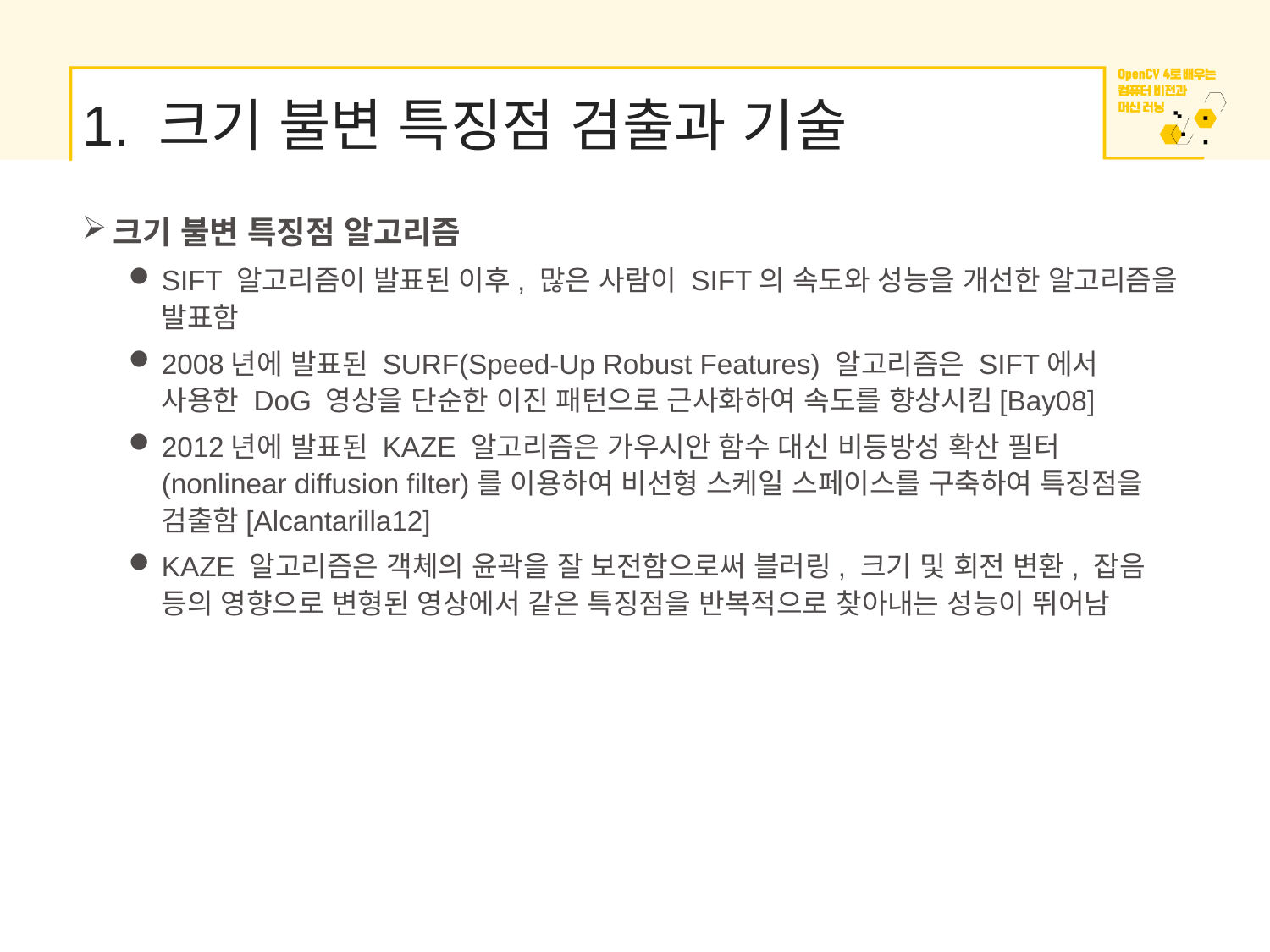

# 1. 크기 불변 특징점 검출과 기술
크기 불변 특징점 알고리즘
SIFT 알고리즘이 발표된 이후, 많은 사람이 SIFT의 속도와 성능을 개선한 알고리즘을 발표함
2008년에 발표된 SURF(Speed-Up Robust Features) 알고리즘은 SIFT에서 사용한 DoG 영상을 단순한 이진 패턴으로 근사화하여 속도를 향상시킴[Bay08]
2012년에 발표된 KAZE 알고리즘은 가우시안 함수 대신 비등방성 확산 필터(nonlinear diffusion filter)를 이용하여 비선형 스케일 스페이스를 구축하여 특징점을 검출함[Alcantarilla12]
KAZE 알고리즘은 객체의 윤곽을 잘 보전함으로써 블러링, 크기 및 회전 변환, 잡음 등의 영향으로 변형된 영상에서 같은 특징점을 반복적으로 찾아내는 성능이 뛰어남